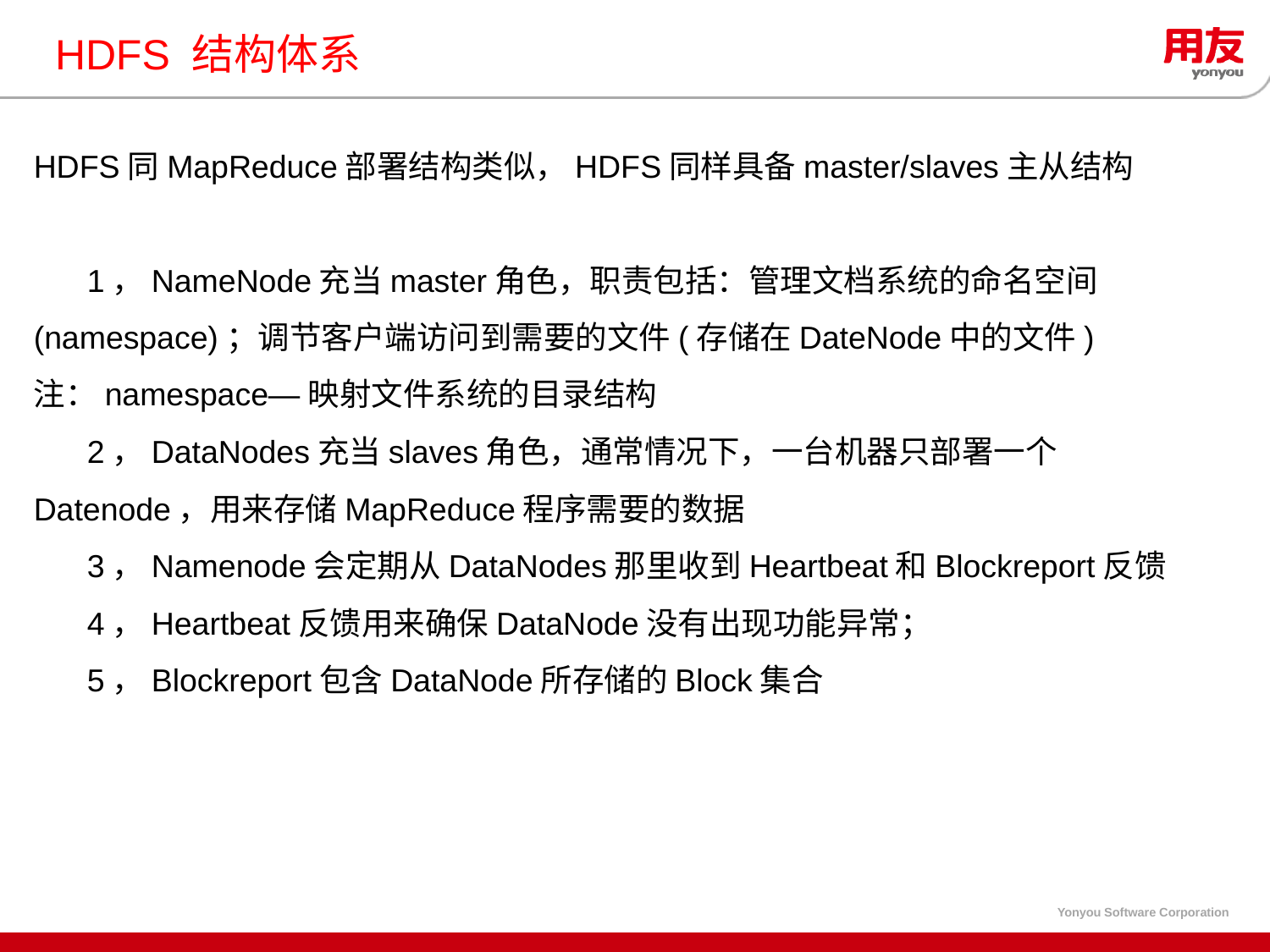

# HDFS 结构体系
HDFS同MapReduce部署结构类似，HDFS同样具备master/slaves主从结构

      1，NameNode充当master角色，职责包括：管理文档系统的命名空间(namespace)；调节客户端访问到需要的文件(存储在DateNode中的文件)
注：namespace—映射文件系统的目录结构
      2，DataNodes充当slaves角色，通常情况下，一台机器只部署一个Datenode，用来存储MapReduce程序需要的数据
      3，Namenode会定期从DataNodes那里收到Heartbeat和Blockreport反馈
      4，Heartbeat反馈用来确保DataNode没有出现功能异常；
      5，Blockreport包含DataNode所存储的Block集合